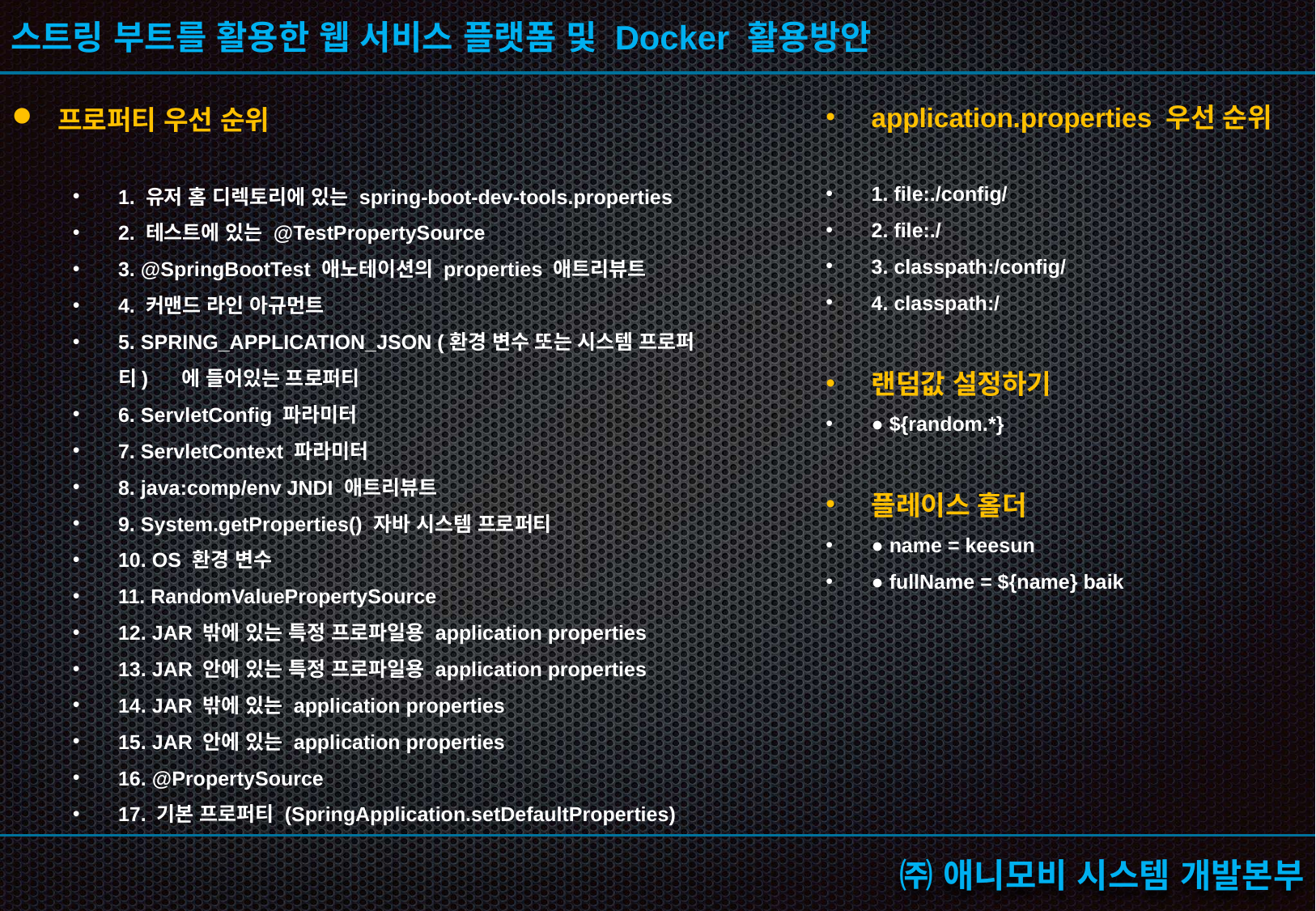

application.properties 우선 순위

1. file:./config/
2. file:./
3. classpath:/config/
4. classpath:/

랜덤값 설정하기
● ${random.*}

플레이스 홀더
● name = keesun
● fullName = ${name} baik

프로퍼티 우선 순위

1. 유저 홈 디렉토리에 있는 spring-boot-dev-tools.properties
2. 테스트에 있는 @TestPropertySource
3. @SpringBootTest 애노테이션의 properties 애트리뷰트
4. 커맨드 라인 아규먼트
5. SPRING_APPLICATION_JSON (환경 변수 또는 시스템 프로퍼티)     에 들어있는 프로퍼티
6. ServletConfig 파라미터
7. ServletContext 파라미터
8. java:comp/env JNDI 애트리뷰트
9. System.getProperties() 자바 시스템 프로퍼티
10. OS 환경 변수
11. RandomValuePropertySource
12. JAR 밖에 있는 특정 프로파일용 application properties
13. JAR 안에 있는 특정 프로파일용 application properties
14. JAR 밖에 있는 application properties
15. JAR 안에 있는 application properties
16. @PropertySource
17. 기본 프로퍼티 (SpringApplication.setDefaultProperties)